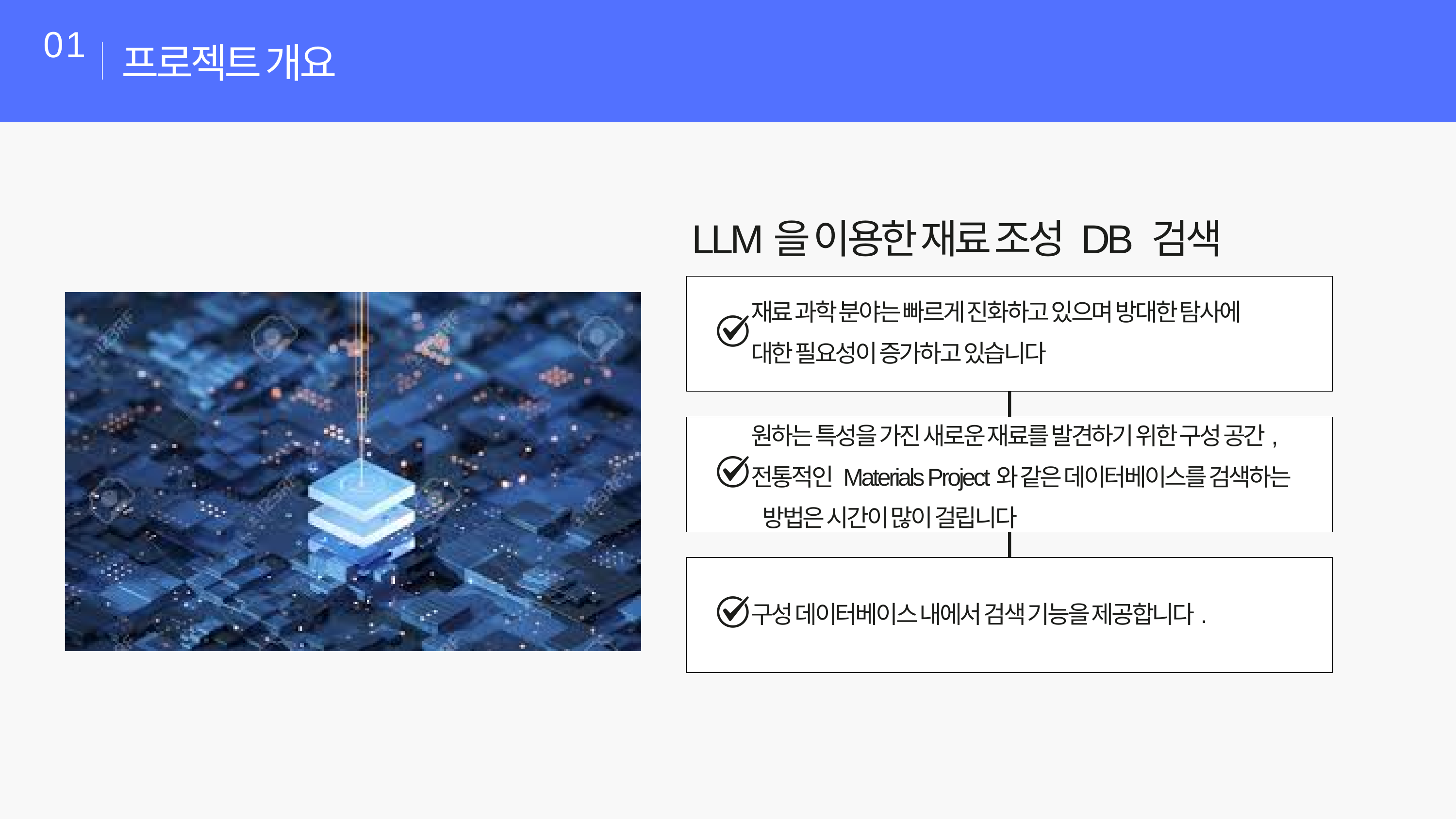

프로젝트 개요

01

LLM을 이용한 재료 조성 DB 검색

재료 과학 분야는 빠르게 진화하고 있으며 방대한 탐사에 대한 필요성이 증가하고 있습니다

원하는 특성을 가진 새로운 재료를 발견하기 위한 구성 공간,
전통적인 Materials Project와 같은 데이터베이스를 검색하는
 방법은 시간이 많이 걸립니다

구성 데이터베이스 내에서 검색 기능을 제공합니다.